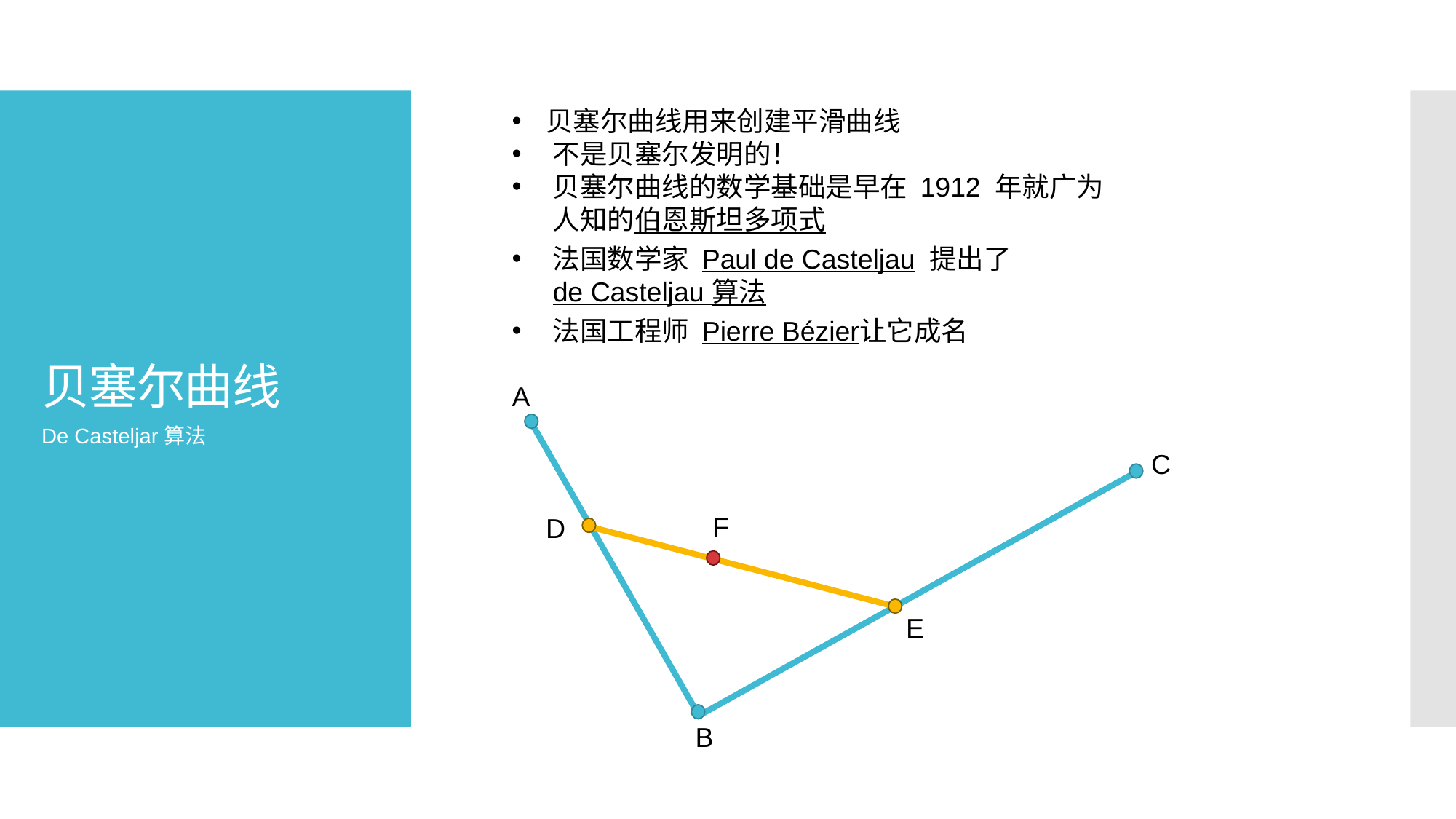

贝塞尔曲线用来创建平滑曲线
不是贝塞尔发明的！
贝塞尔曲线的数学基础是早在 1912 年就广为人知的伯恩斯坦多项式
法国数学家 Paul de Casteljau 提出了 de Casteljau 算法
法国工程师 Pierre Bézier让它成名
# 贝塞尔曲线
A

C

F
D

E

B
De Casteljar算法